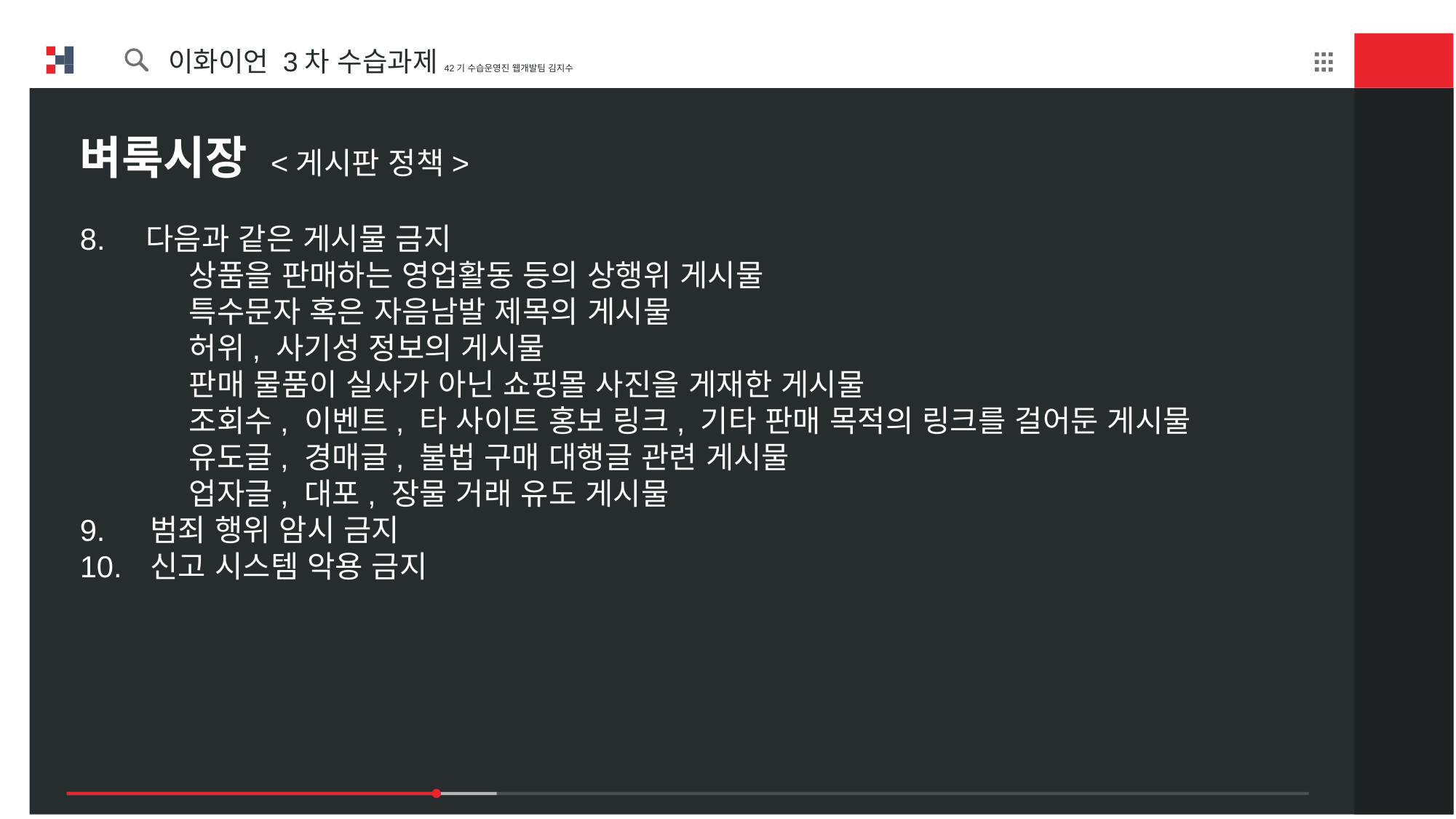

이화이언 3차 수습과제42기 수습운영진 웹개발팀 김지수

벼룩시장 <게시판 정책>

8.    다음과 같은 게시물 금지
	상품을 판매하는 영업활동 등의 상행위 게시물
	특수문자 혹은 자음남발 제목의 게시물
	허위, 사기성 정보의 게시물
	판매 물품이 실사가 아닌 쇼핑몰 사진을 게재한 게시물
	조회수, 이벤트, 타 사이트 홍보 링크, 기타 판매 목적의 링크를 걸어둔 게시물
	유도글, 경매글, 불법 구매 대행글 관련 게시물
	업자글, 대포, 장물 거래 유도 게시물
 범죄 행위 암시 금지
 신고 시스템 악용 금지